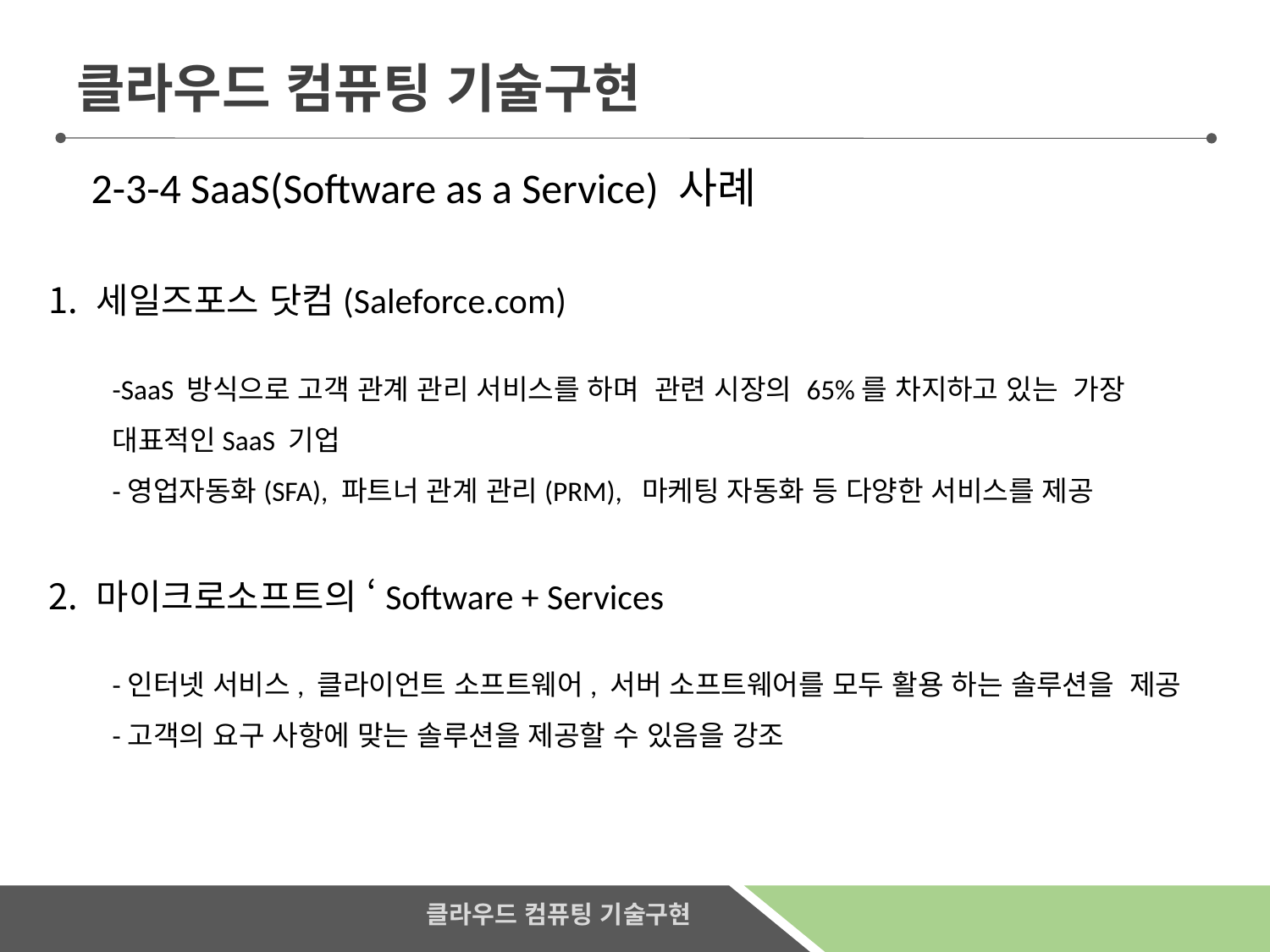

클라우드 컴퓨팅 기술구현
2-3-4 SaaS(Software as a Service) 사례
세일즈포스 닷컴(Saleforce.com)

-SaaS 방식으로 고객 관계 관리 서비스를 하며  관련 시장의 65%를 차지하고 있는  가장
대표적인SaaS 기업
-영업자동화(SFA), 파트너 관계 관리(PRM),  마케팅 자동화 등 다양한 서비스를 제공

마이크로소프트의 ‘Software + Services

-인터넷 서비스, 클라이언트 소프트웨어, 서버 소프트웨어를 모두 활용 하는 솔루션을  제공
-고객의 요구 사항에 맞는 솔루션을 제공할 수 있음을 강조

클라우드 컴퓨팅 기술구현